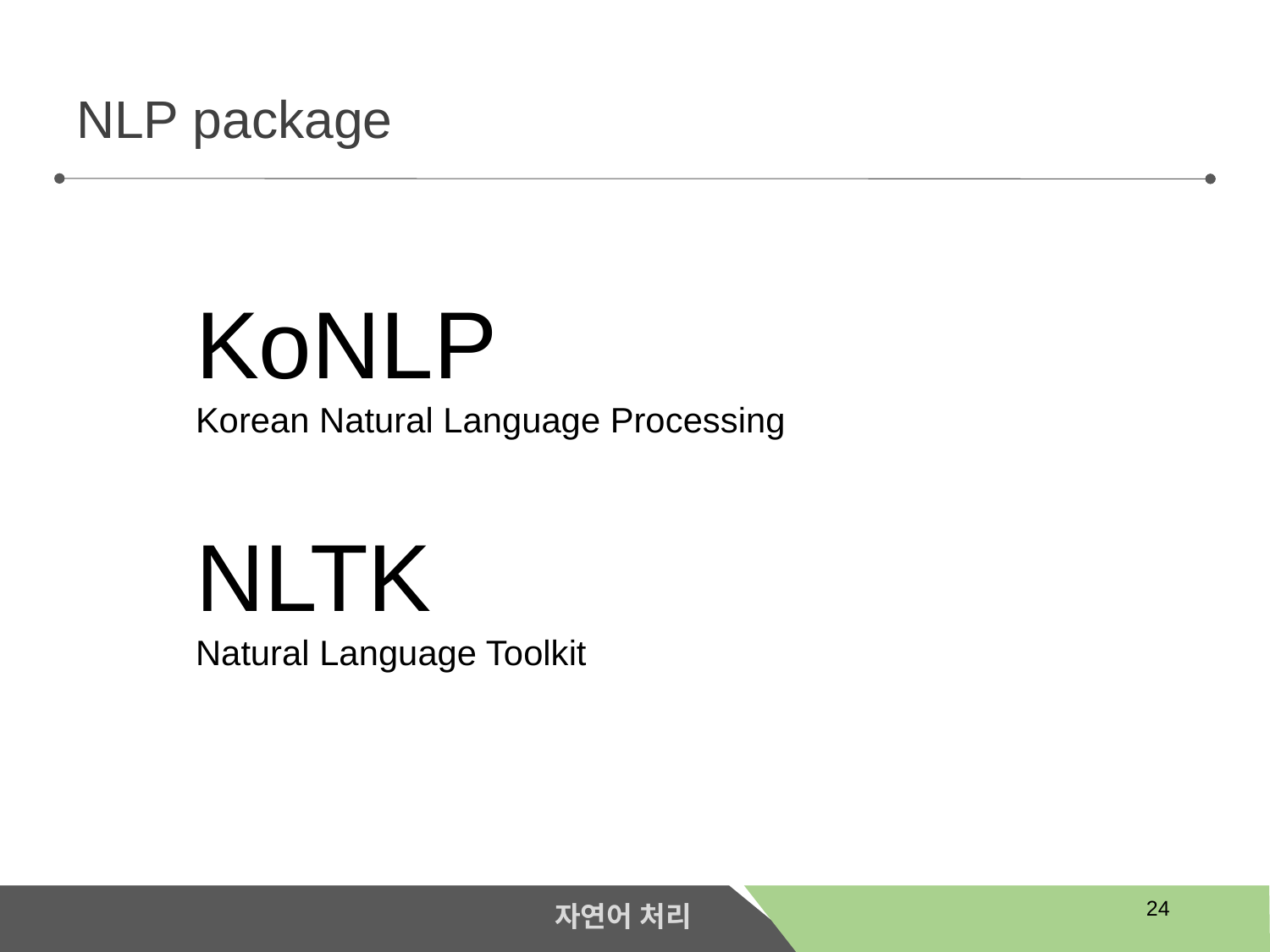

NLP package
KoNLP
Korean Natural Language Processing

NLTK
Natural Language Toolkit
24

자연어 처리